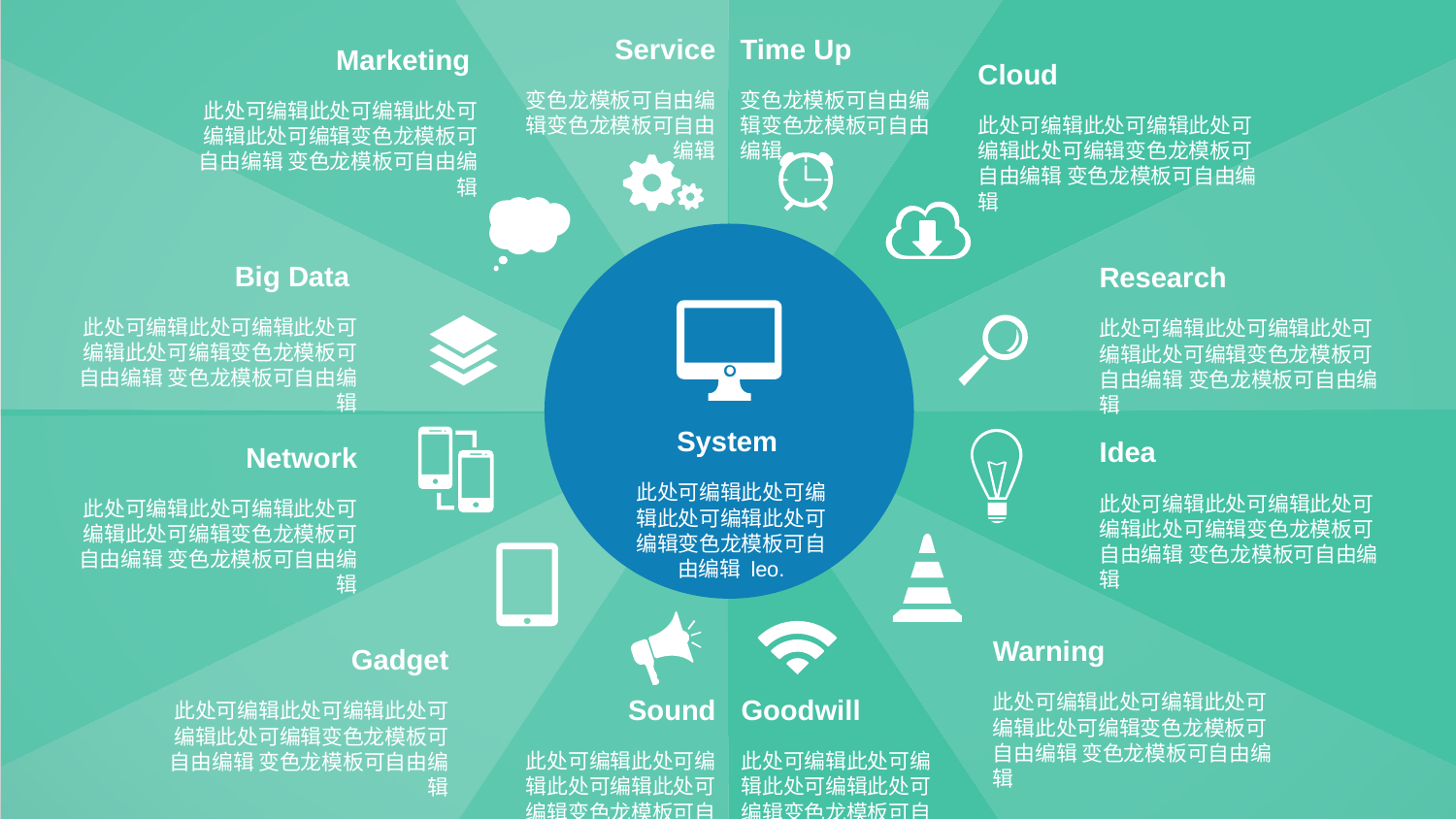

Service

变色龙模板可自由编辑变色龙模板可自由编辑
Time Up

变色龙模板可自由编辑变色龙模板可自由编辑
Marketing

此处可编辑此处可编辑此处可编辑此处可编辑变色龙模板可自由编辑 变色龙模板可自由编辑
Cloud

此处可编辑此处可编辑此处可编辑此处可编辑变色龙模板可自由编辑 变色龙模板可自由编辑

Big Data

此处可编辑此处可编辑此处可编辑此处可编辑变色龙模板可自由编辑 变色龙模板可自由编辑
Research

此处可编辑此处可编辑此处可编辑此处可编辑变色龙模板可自由编辑 变色龙模板可自由编辑

System

此处可编辑此处可编辑此处可编辑此处可编辑变色龙模板可自由编辑 leo.

Idea

此处可编辑此处可编辑此处可编辑此处可编辑变色龙模板可自由编辑 变色龙模板可自由编辑
Network

此处可编辑此处可编辑此处可编辑此处可编辑变色龙模板可自由编辑 变色龙模板可自由编辑

Warning

此处可编辑此处可编辑此处可编辑此处可编辑变色龙模板可自由编辑 变色龙模板可自由编辑
Gadget

此处可编辑此处可编辑此处可编辑此处可编辑变色龙模板可自由编辑 变色龙模板可自由编辑
Sound

此处可编辑此处可编辑此处可编辑此处可编辑变色龙模板可自由编辑 leo.
Goodwill

此处可编辑此处可编辑此处可编辑此处可编辑变色龙模板可自由编辑 leo.